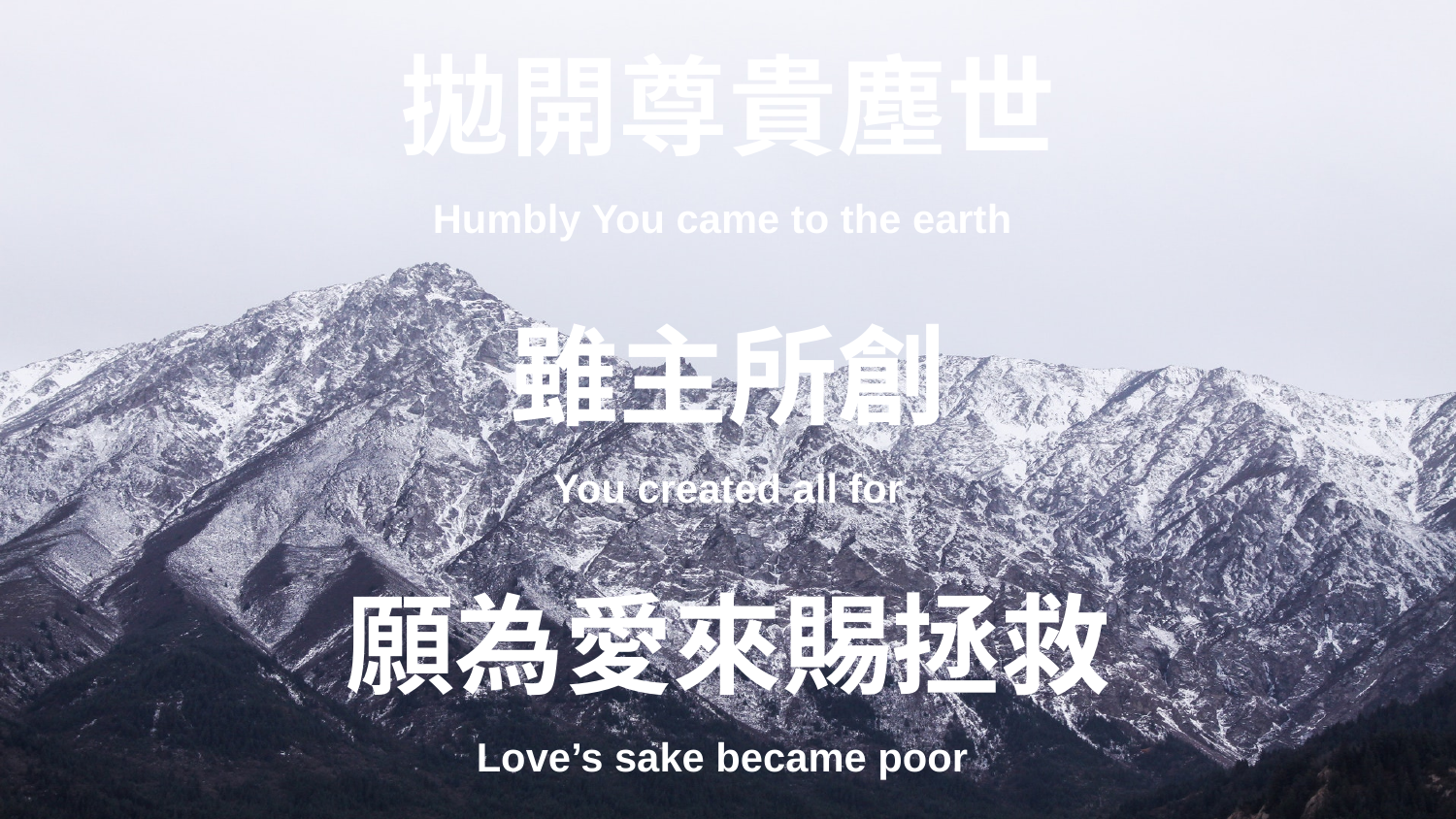

拋開尊貴塵世
Humbly You came to the earth
雖主所創
You created all for
願為愛來賜拯救
Love’s sake became poor